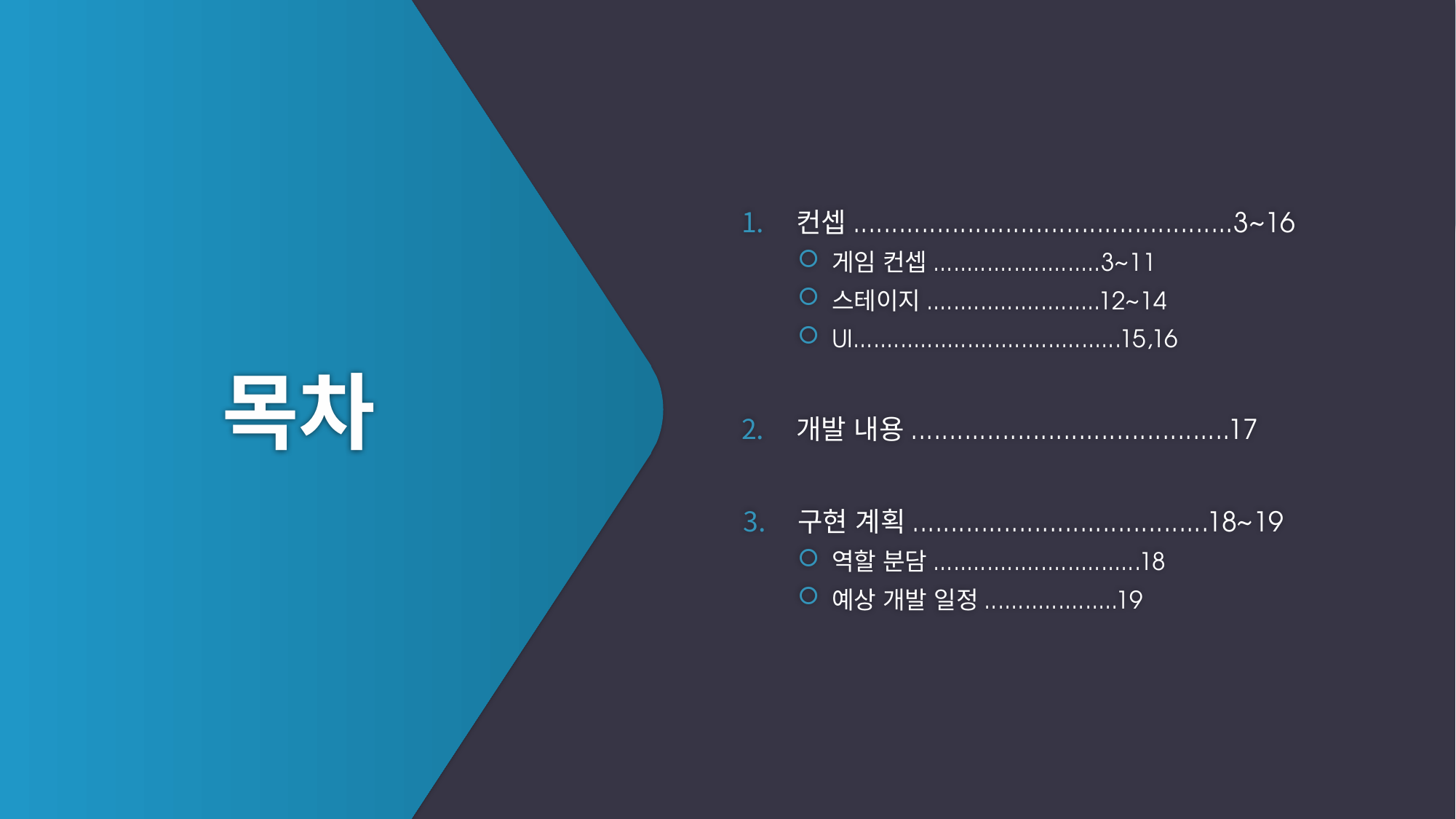

컨셉..................................................3~16
게임 컨셉.........................3~11
스테이지..........................12~14
UI........................................15,16

개발 내용..........................................17

구현 계획.......................................18~19
역할 분담...............................18
예상 개발 일정....................19
# 목차